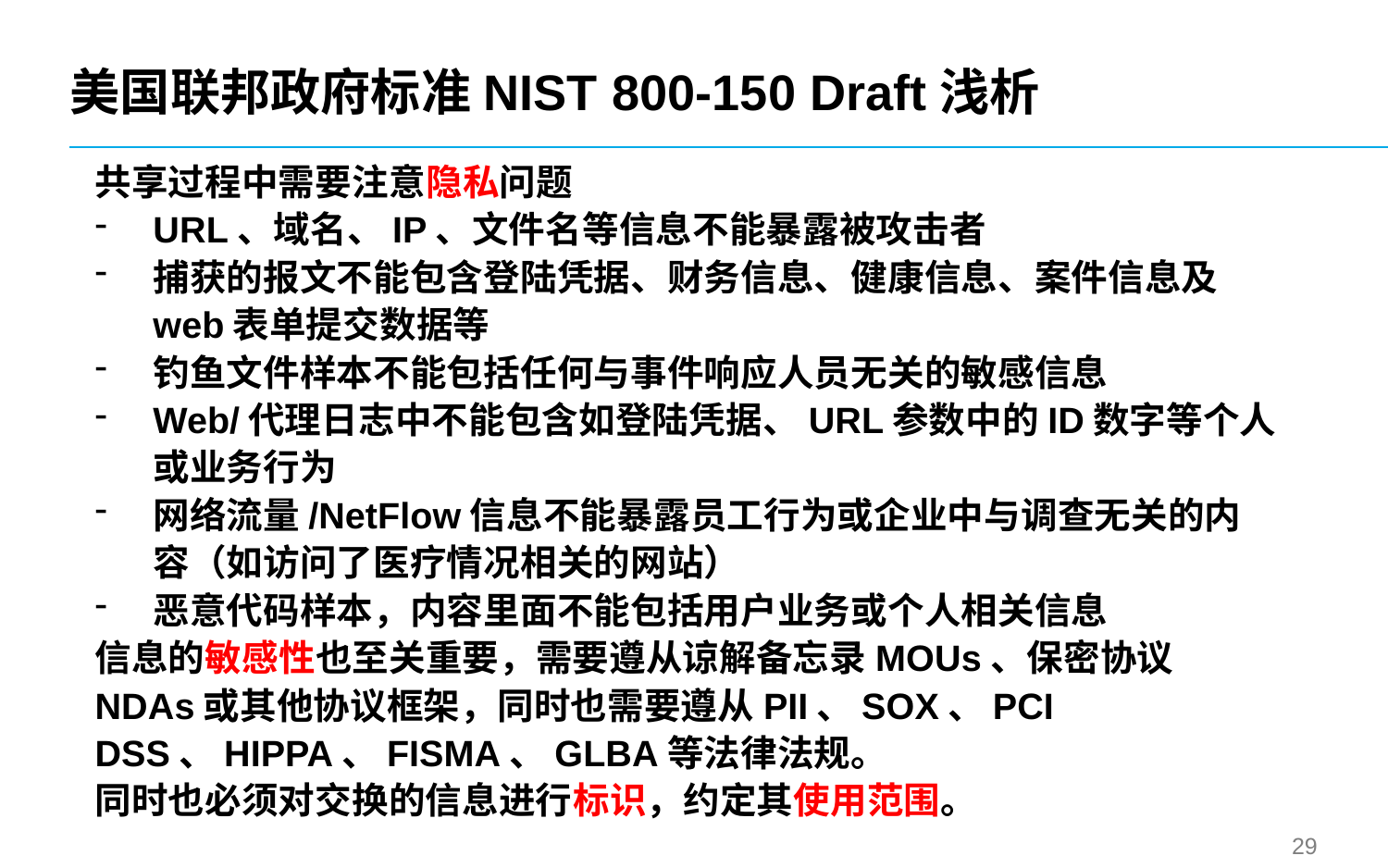

# 美国联邦政府标准NIST 800-150 Draft浅析
共享过程中需要注意隐私问题
URL、域名、IP、文件名等信息不能暴露被攻击者
捕获的报文不能包含登陆凭据、财务信息、健康信息、案件信息及web表单提交数据等
钓鱼文件样本不能包括任何与事件响应人员无关的敏感信息
Web/代理日志中不能包含如登陆凭据、URL参数中的ID数字等个人或业务行为
网络流量/NetFlow信息不能暴露员工行为或企业中与调查无关的内容（如访问了医疗情况相关的网站）
恶意代码样本，内容里面不能包括用户业务或个人相关信息
信息的敏感性也至关重要，需要遵从谅解备忘录MOUs、保密协议NDAs或其他协议框架，同时也需要遵从PII、SOX、PCI DSS、HIPPA、FISMA、GLBA等法律法规。
同时也必须对交换的信息进行标识，约定其使用范围。